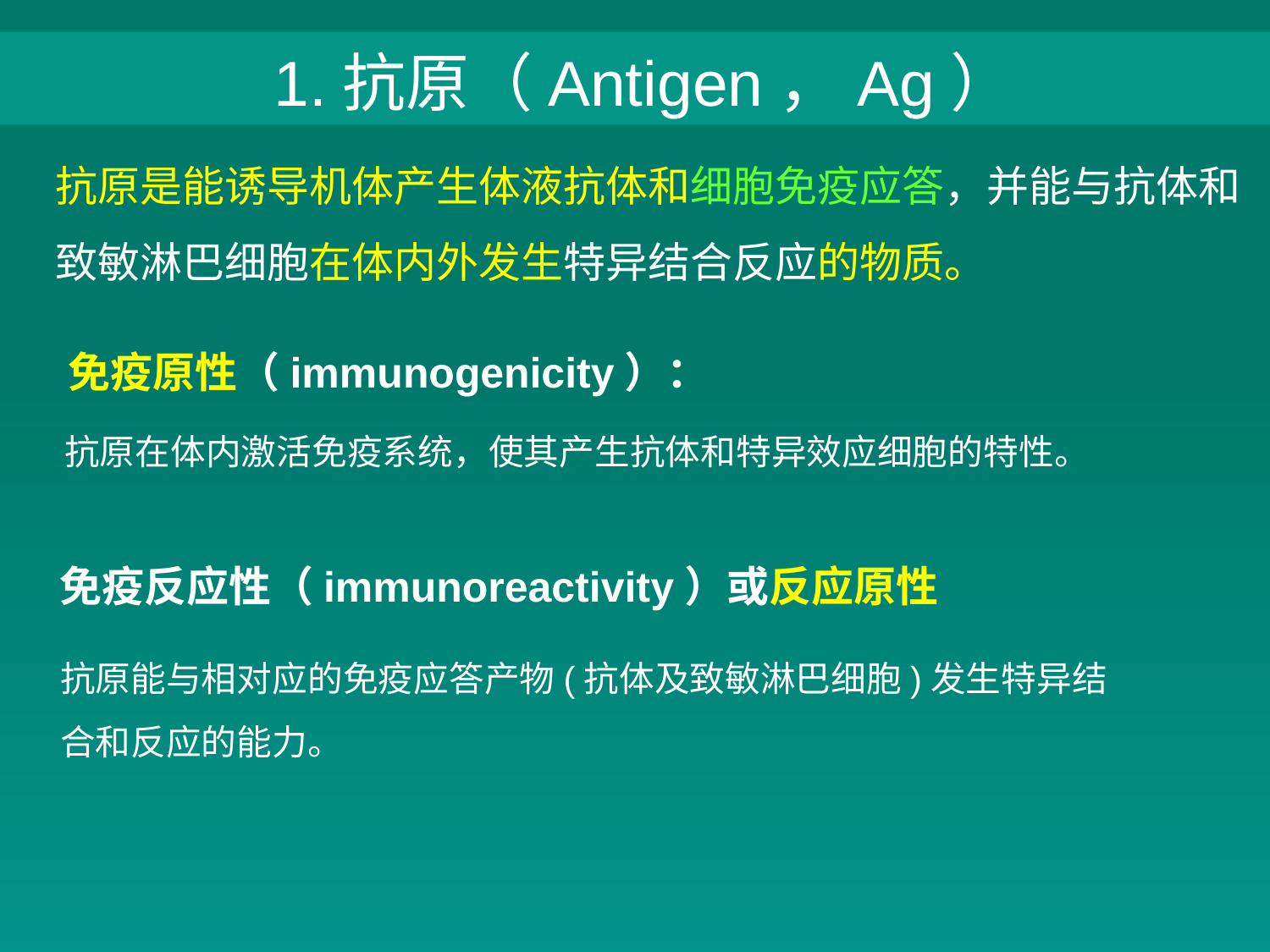

1.抗原（Antigen，Ag）
抗原是能诱导机体产生体液抗体和细胞免疫应答，并能与抗体和致敏淋巴细胞在体内外发生特异结合反应的物质。
免疫原性（immunogenicity）：
抗原在体内激活免疫系统，使其产生抗体和特异效应细胞的特性。
免疫反应性（immunoreactivity）或反应原性
抗原能与相对应的免疫应答产物(抗体及致敏淋巴细胞)发生特异结
合和反应的能力。